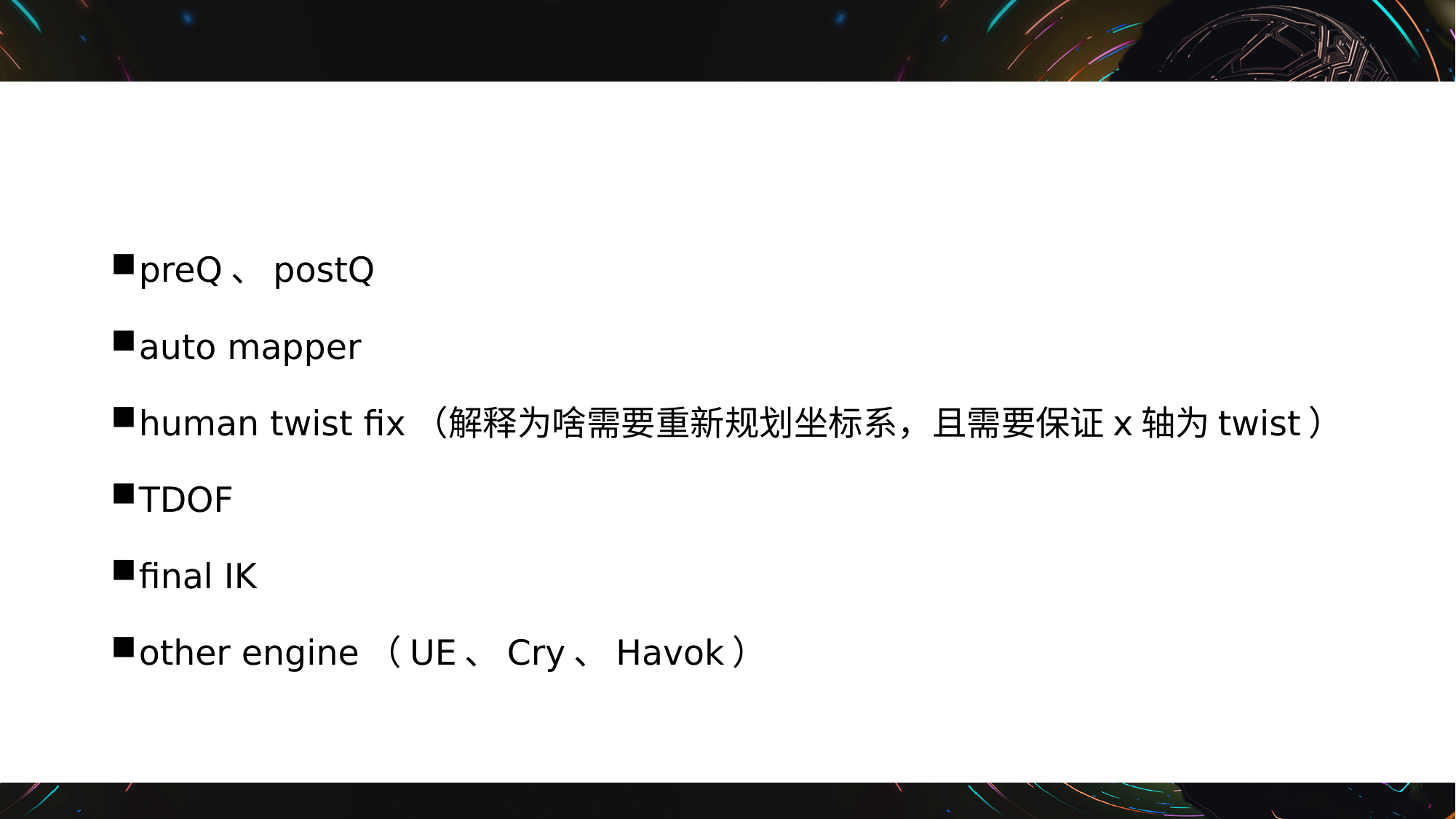

#
preQ、postQ
auto mapper
human twist fix（解释为啥需要重新规划坐标系，且需要保证x轴为twist）
TDOF
final IK
other engine（UE、Cry、Havok）